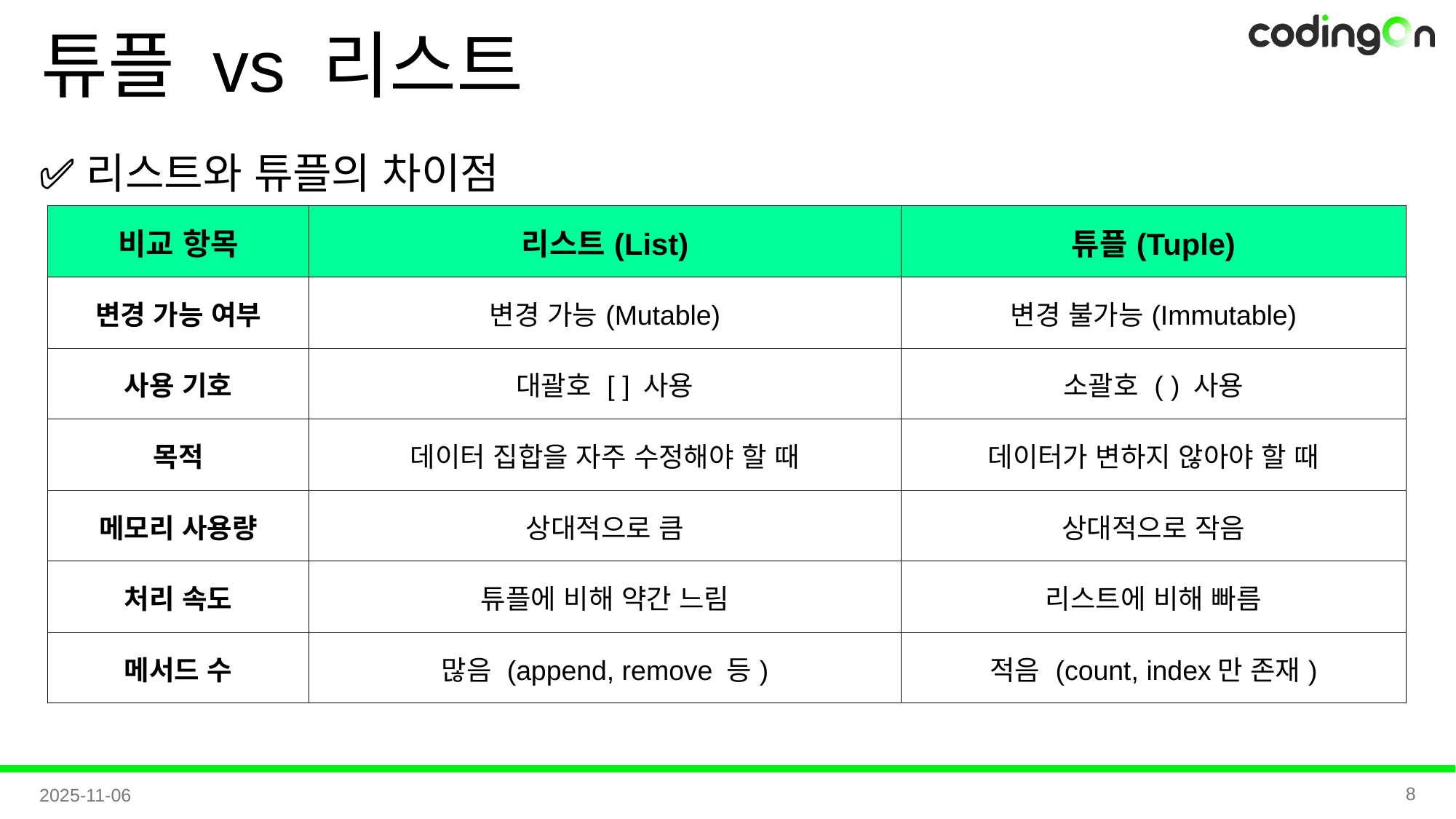

# 튜플 vs 리스트
✅리스트와 튜플의 차이점
| 비교 항목 | 리스트(List) | 튜플(Tuple) |
| --- | --- | --- |
| 변경 가능 여부 | 변경 가능(Mutable) | 변경 불가능(Immutable) |
| 사용 기호 | 대괄호 [ ] 사용 | 소괄호 ( ) 사용 |
| 목적 | 데이터 집합을 자주 수정해야 할 때 | 데이터가 변하지 않아야 할 때 |
| 메모리 사용량 | 상대적으로 큼 | 상대적으로 작음 |
| 처리 속도 | 튜플에 비해 약간 느림 | 리스트에 비해 빠름 |
| 메서드 수 | 많음 (append, remove 등) | 적음 (count, index만 존재) |
8
2025-11-06